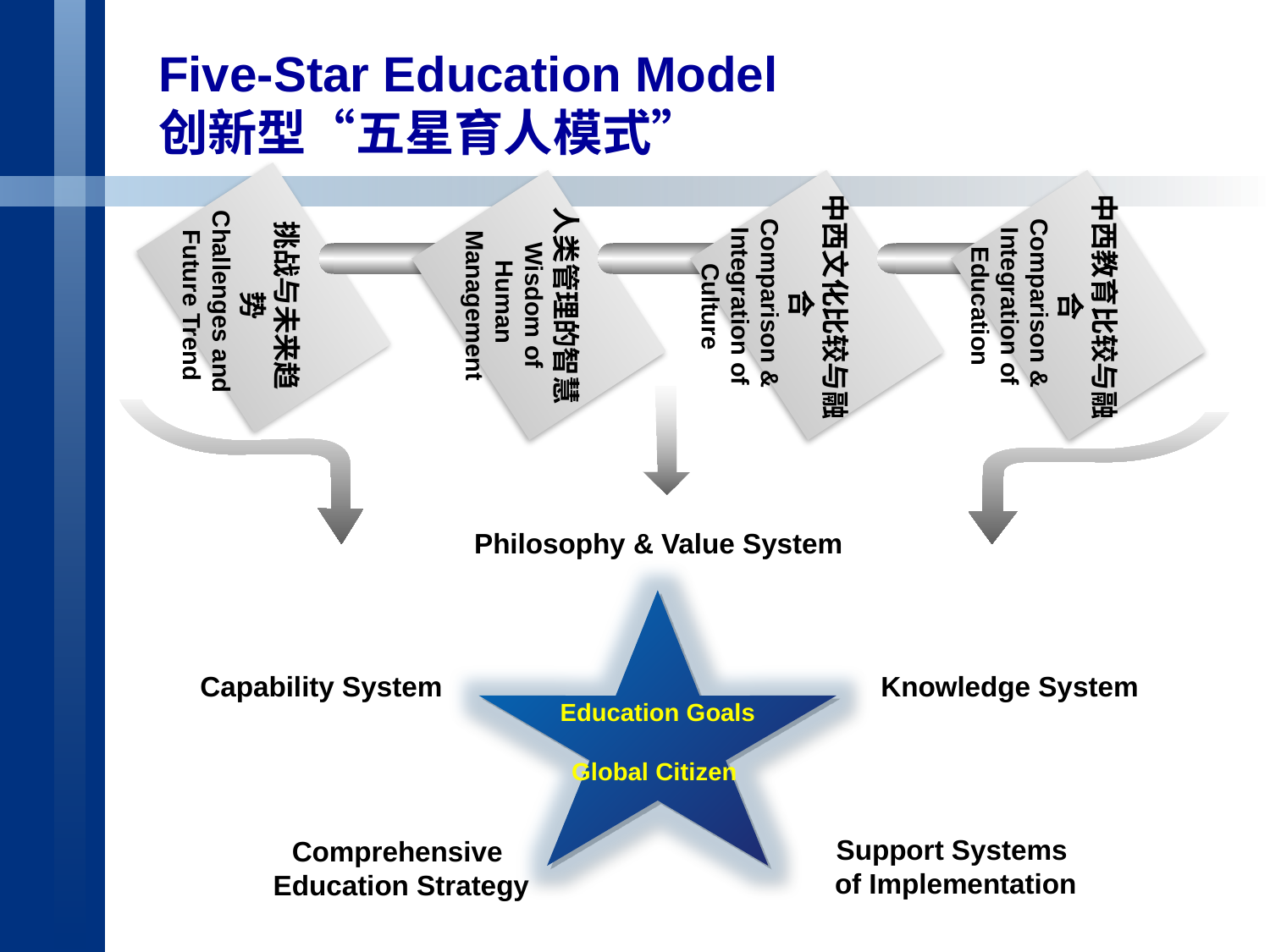

Five-Star Education Model
创新型“五星育人模式”
中西文化比较与融合
Comparison &
Integration of Culture
中西教育比较与融合
Comparison &
Integration of Education
人类管理的智慧
Wisdom of Human
Management

挑战与未来趋势
Challenges and
Future Trend

Philosophy & Value System

Education Goals

Global Citizen

Knowledge System
Capability System

Support Systems
of Implementation
Comprehensive
Education Strategy